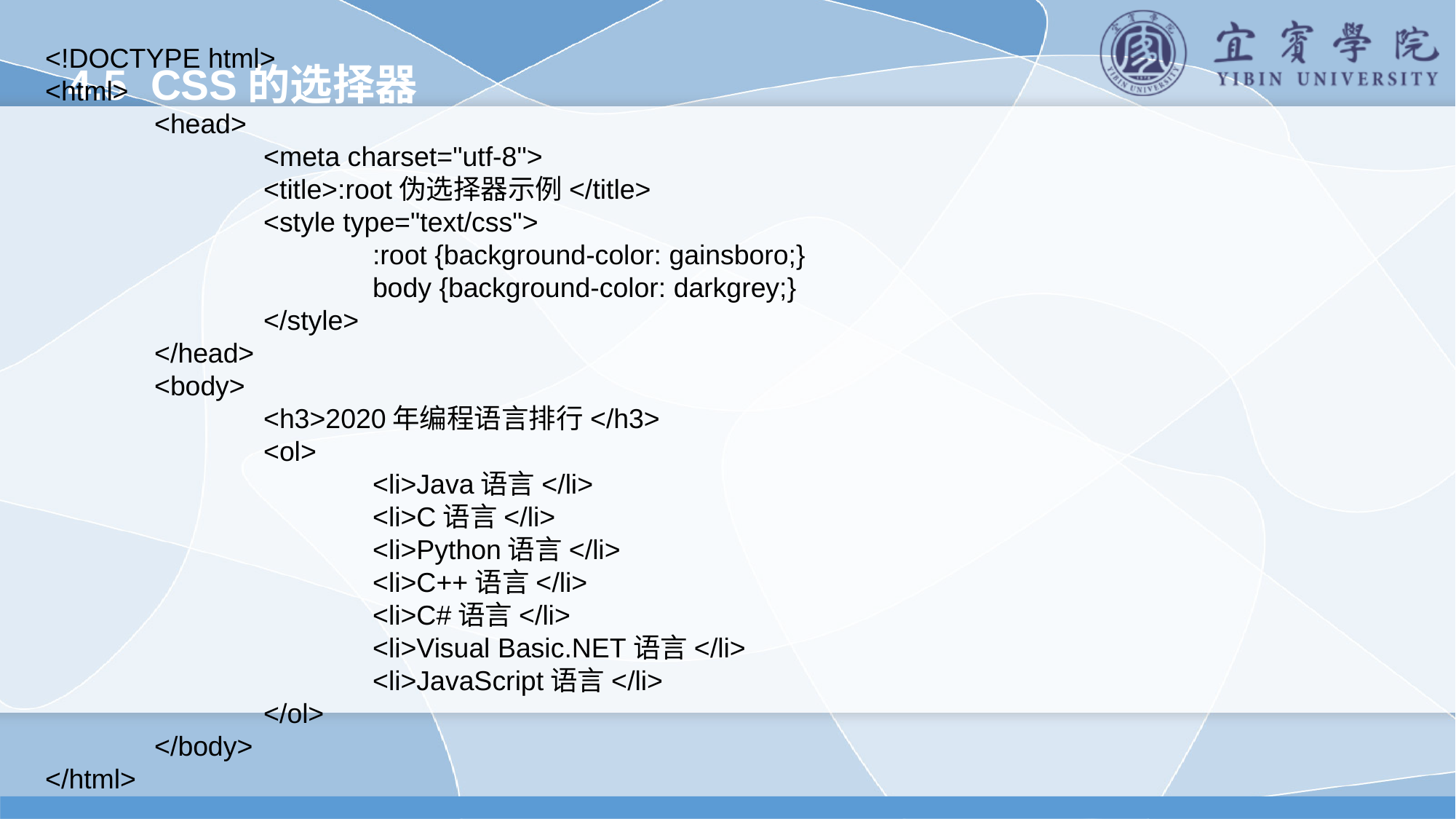

<!DOCTYPE html>
<html>
	<head>
		<meta charset="utf-8">
		<title>:root伪选择器示例</title>
		<style type="text/css">
			:root {background-color: gainsboro;}
			body {background-color: darkgrey;}
		</style>
	</head>
	<body>
		<h3>2020年编程语言排行</h3>
		<ol>
			<li>Java语言</li>
			<li>C语言</li>
			<li>Python语言</li>
			<li>C++语言</li>
			<li>C#语言</li>
			<li>Visual Basic.NET语言</li>
			<li>JavaScript语言</li>
		</ol>
	</body>
</html>
4.5  CSS的选择器